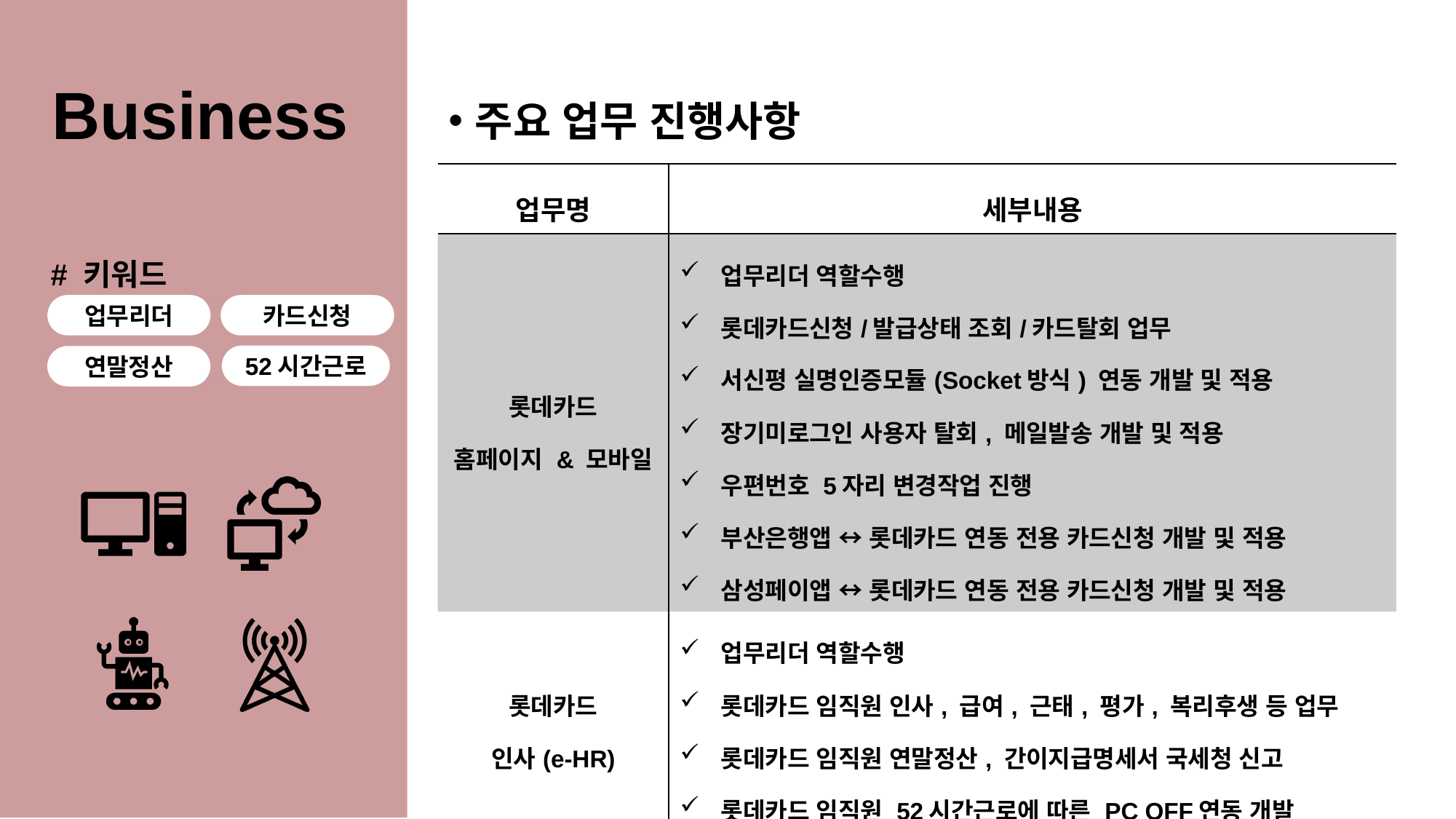

# Business
주요 업무 진행사항

| 업무명 | 세부내용 |
| --- | --- |
| 롯데카드 홈페이지 & 모바일 | 업무리더 역할수행 롯데카드신청/발급상태 조회/카드탈회 업무 서신평 실명인증모듈(Socket방식) 연동 개발 및 적용 장기미로그인 사용자 탈회, 메일발송 개발 및 적용 우편번호 5자리 변경작업 진행 부산은행앱 ↔ 롯데카드 연동 전용 카드신청 개발 및 적용 삼성페이앱 ↔ 롯데카드 연동 전용 카드신청 개발 및 적용 |
| 롯데카드 인사(e-HR) | 업무리더 역할수행 롯데카드 임직원 인사, 급여, 근태, 평가, 복리후생 등 업무 롯데카드 임직원 연말정산, 간이지급명세서 국세청 신고 롯데카드 임직원 52시간근로에 따른 PC OFF연동 개발 |
업무리더
카드신청
52시간근로
연말정산